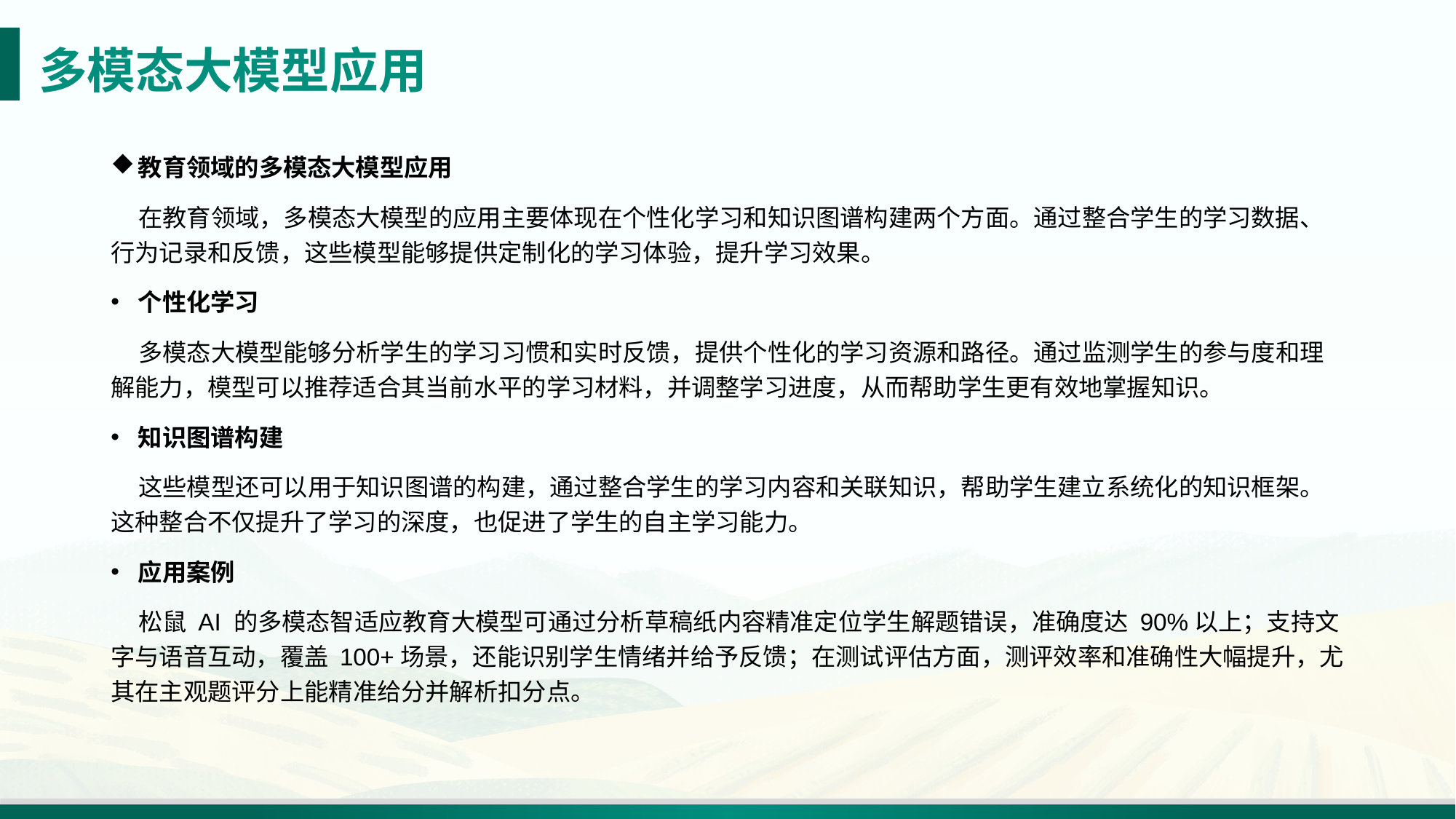

# 多模态大模型应用
教育领域的多模态大模型应用
    在教育领域，多模态大模型的应用主要体现在个性化学习和知识图谱构建两个方面。通过整合学生的学习数据、行为记录和反馈，这些模型能够提供定制化的学习体验，提升学习效果。
个性化学习
    多模态大模型能够分析学生的学习习惯和实时反馈，提供个性化的学习资源和路径。通过监测学生的参与度和理解能力，模型可以推荐适合其当前水平的学习材料，并调整学习进度，从而帮助学生更有效地掌握知识。
知识图谱构建
    这些模型还可以用于知识图谱的构建，通过整合学生的学习内容和关联知识，帮助学生建立系统化的知识框架。这种整合不仅提升了学习的深度，也促进了学生的自主学习能力。
应用案例
    松鼠 AI 的多模态智适应教育大模型可通过分析草稿纸内容精准定位学生解题错误，准确度达 90%以上；支持文字与语音互动，覆盖 100+场景，还能识别学生情绪并给予反馈；在测试评估方面，测评效率和准确性大幅提升，尤其在主观题评分上能精准给分并解析扣分点。